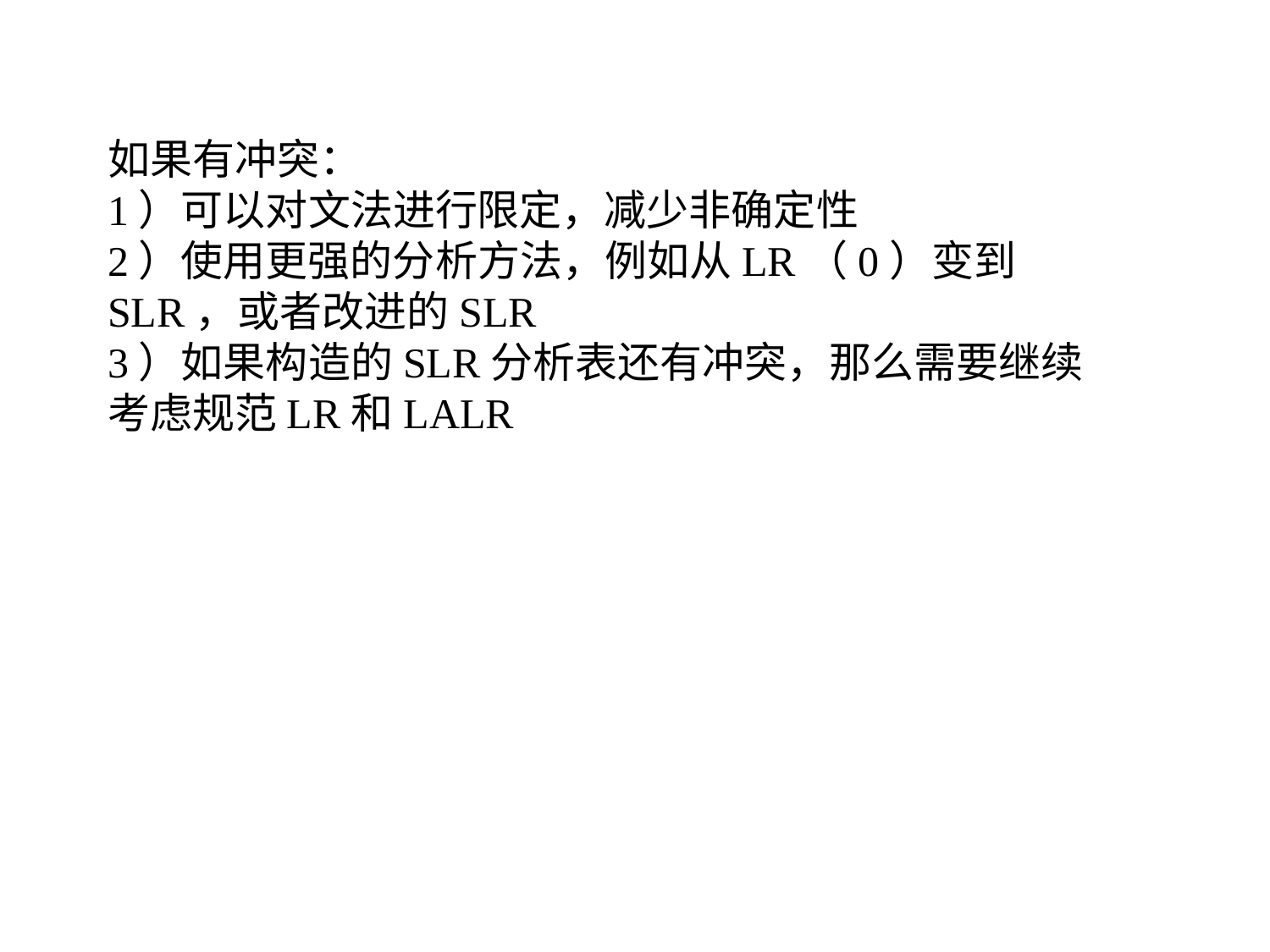

如果有冲突：
1）可以对文法进行限定，减少非确定性
2）使用更强的分析方法，例如从LR（0）变到SLR，或者改进的SLR
3）如果构造的SLR分析表还有冲突，那么需要继续考虑规范LR和LALR